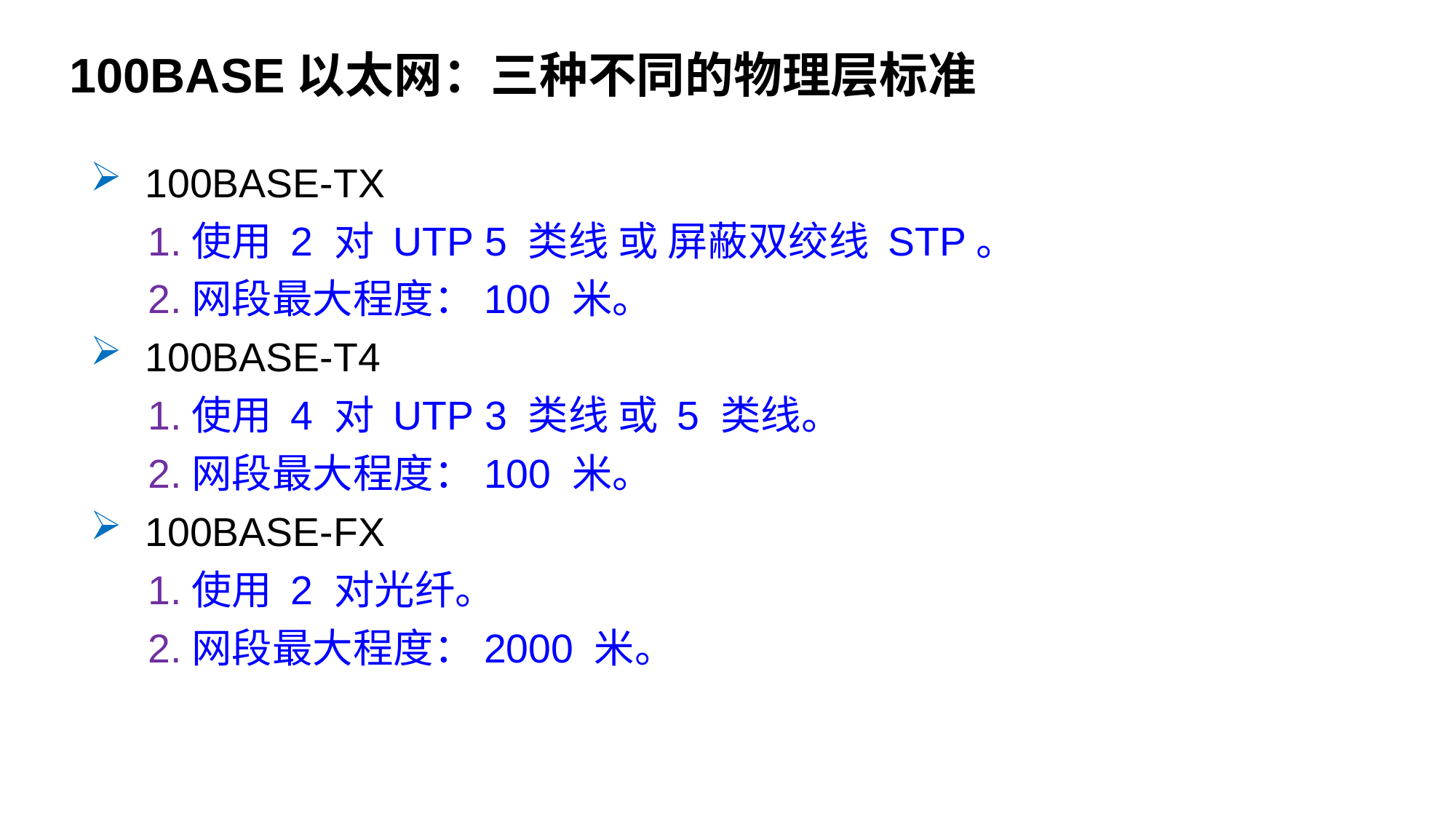

100BASE以太网：三种不同的物理层标准
100BASE-TX
使用 2 对 UTP 5 类线 或 屏蔽双绞线 STP。
网段最大程度：100 米。
100BASE-T4
使用 4 对 UTP 3 类线 或 5 类线。
网段最大程度：100 米。
100BASE-FX
使用 2 对光纤。
网段最大程度：2000 米。